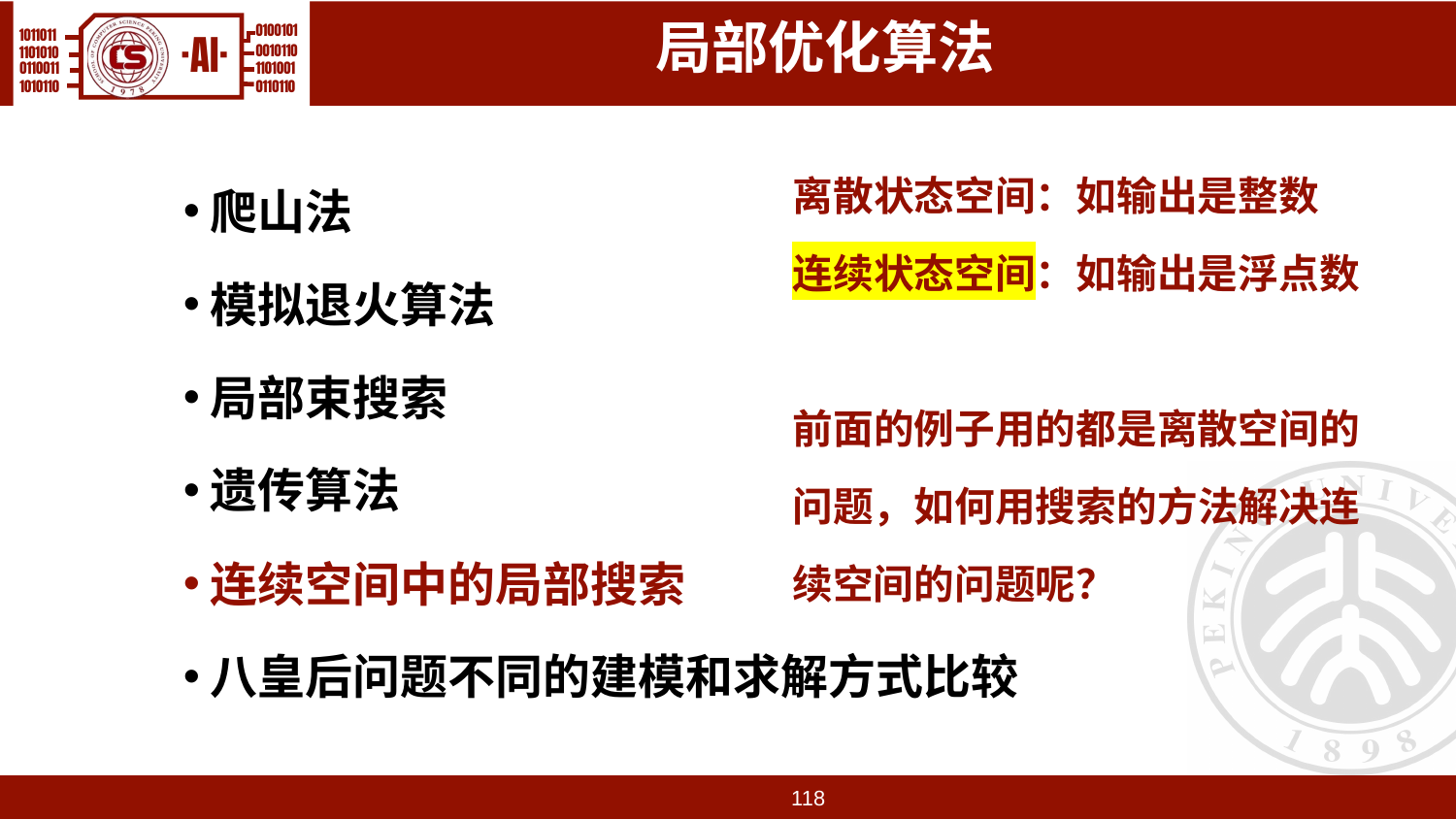

# 局部优化算法
离散状态空间：如输出是整数
连续状态空间：如输出是浮点数

前面的例子用的都是离散空间的问题，如何用搜索的方法解决连续空间的问题呢？

爬山法
模拟退火算法
局部束搜索
遗传算法
连续空间中的局部搜索
八皇后问题不同的建模和求解方式比较
118